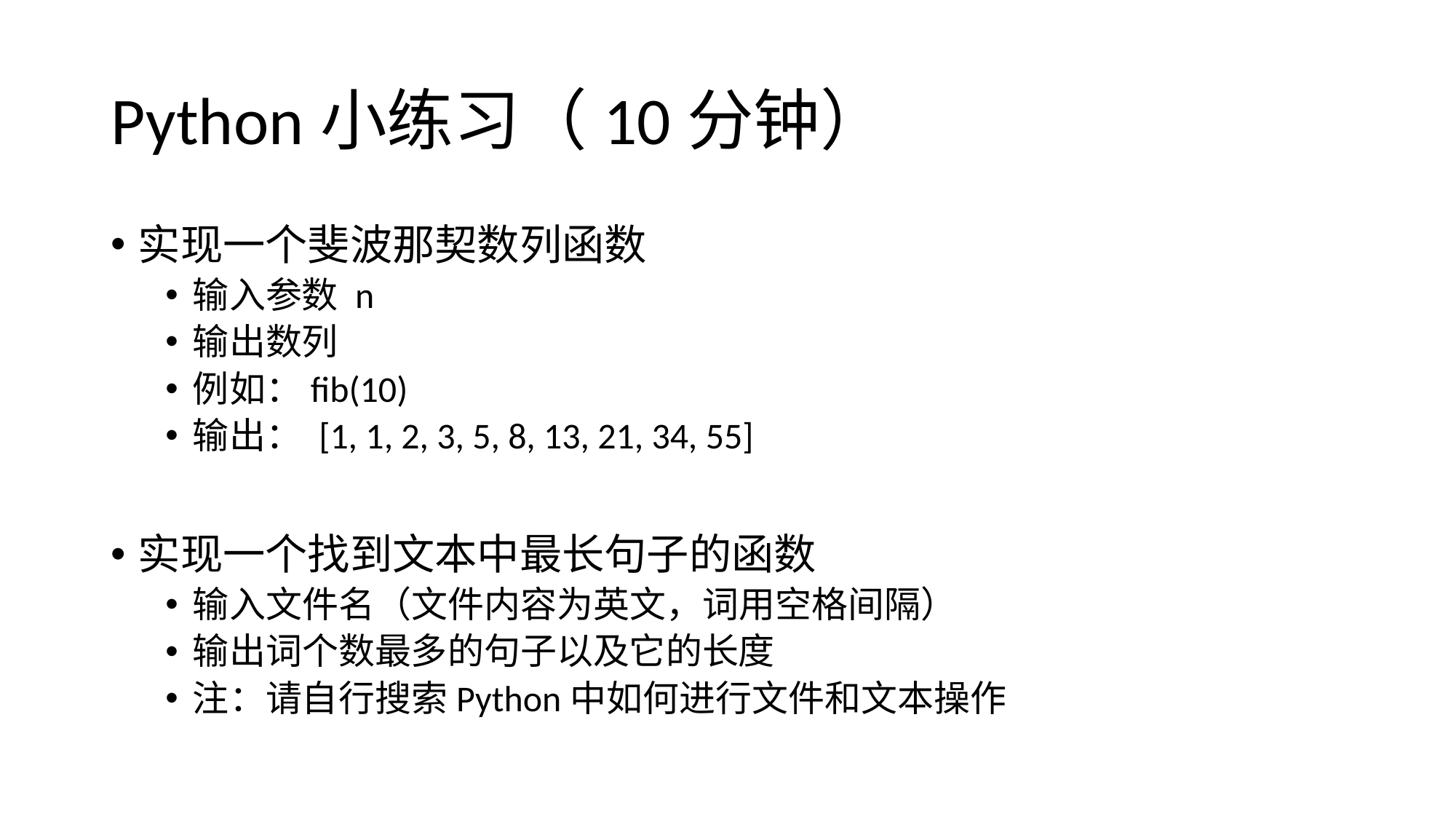

# Python小练习（10分钟）
实现一个斐波那契数列函数
输入参数 n
输出数列
例如：fib(10)
输出： [1, 1, 2, 3, 5, 8, 13, 21, 34, 55]

实现一个找到文本中最长句子的函数
输入文件名（文件内容为英文，词用空格间隔）
输出词个数最多的句子以及它的长度
注：请自行搜索Python中如何进行文件和文本操作